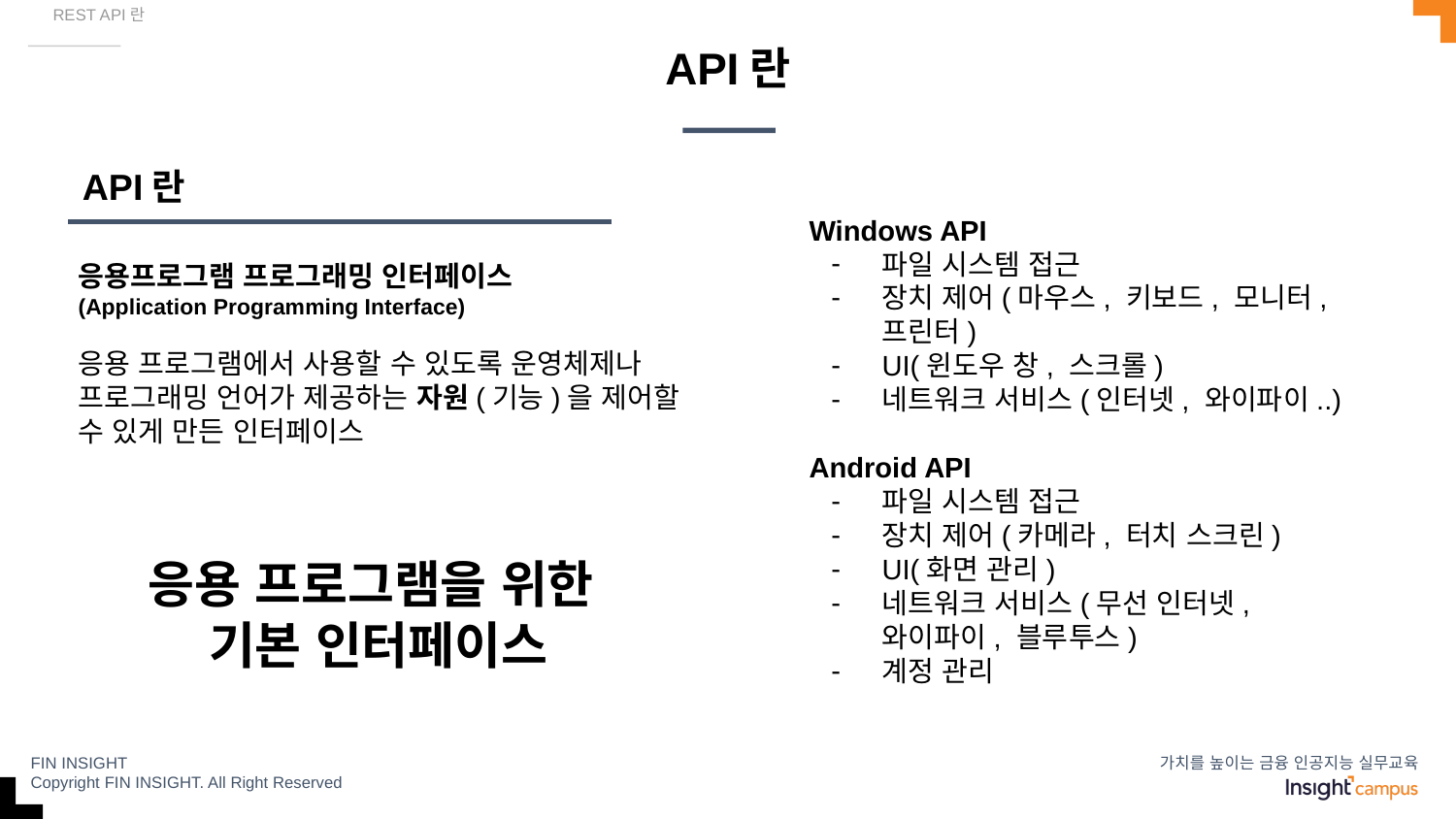

REST API란
# API란
API란
Windows API
파일 시스템 접근
장치 제어(마우스, 키보드, 모니터, 프린터)
UI(윈도우 창, 스크롤)
네트워크 서비스(인터넷, 와이파이..)

Android API
파일 시스템 접근
장치 제어(카메라, 터치 스크린)
UI(화면 관리)
네트워크 서비스(무선 인터넷, 와이파이, 블루투스)
계정 관리

응용프로그램 프로그래밍 인터페이스
(Application Programming Interface)

응용 프로그램에서 사용할 수 있도록 운영체제나 프로그래밍 언어가 제공하는 자원(기능)을 제어할 수 있게 만든 인터페이스

응용 프로그램을 위한
기본 인터페이스